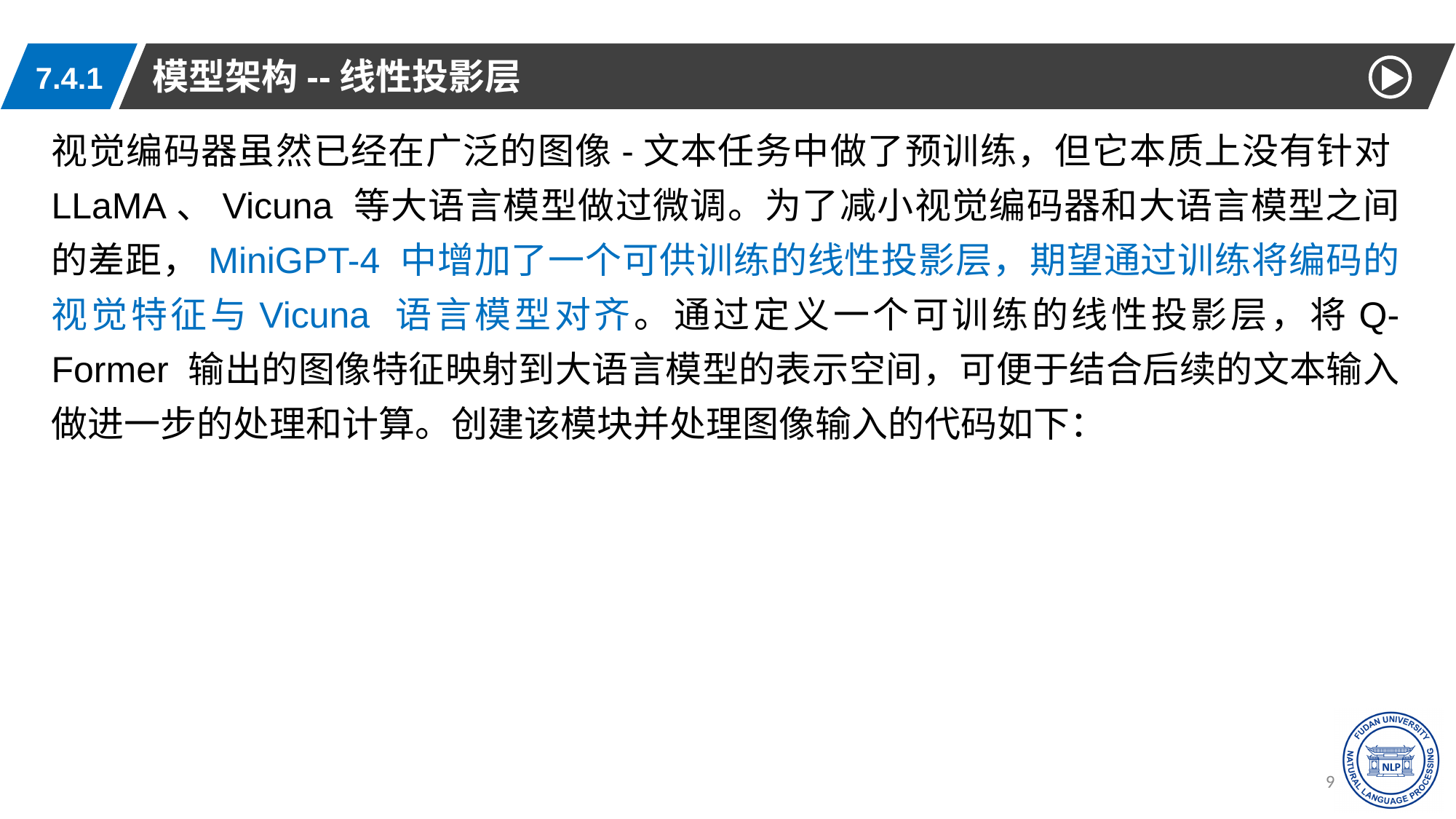

模型架构--线性投影层
7.4.1

视觉编码器虽然已经在广泛的图像-文本任务中做了预训练，但它本质上没有针对LLaMA、Vicuna 等大语言模型做过微调。为了减小视觉编码器和大语言模型之间的差距，MiniGPT-4 中增加了一个可供训练的线性投影层，期望通过训练将编码的视觉特征与Vicuna 语言模型对齐。通过定义一个可训练的线性投影层，将Q-Former 输出的图像特征映射到大语言模型的表示空间，可便于结合后续的文本输入做进一步的处理和计算。创建该模块并处理图像输入的代码如下：
90